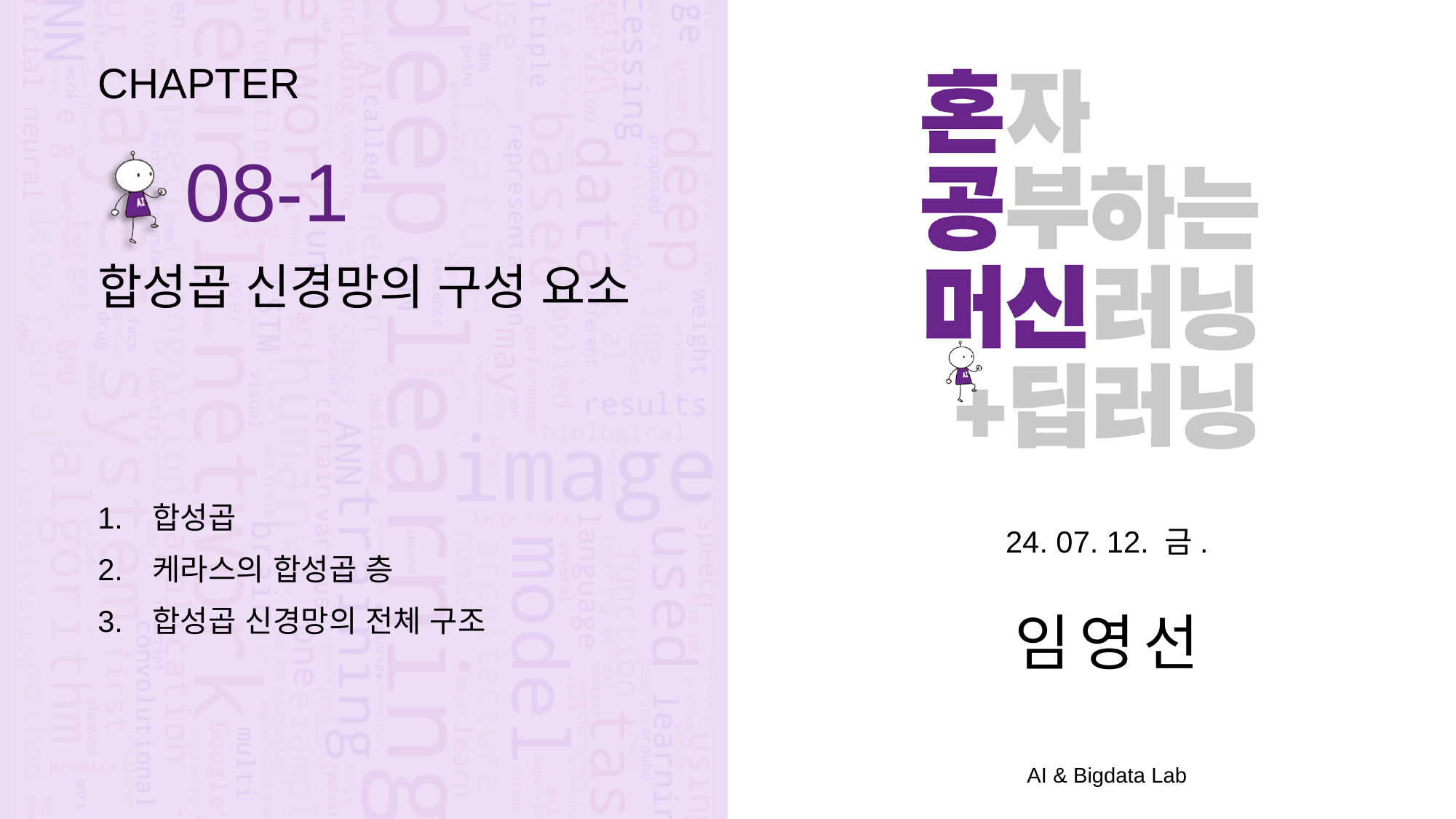

CHAPTER
08-1
합성곱 신경망의 구성 요소
합성곱
케라스의 합성곱 층
합성곱 신경망의 전체 구조
24. 07. 12. 금.
임영선